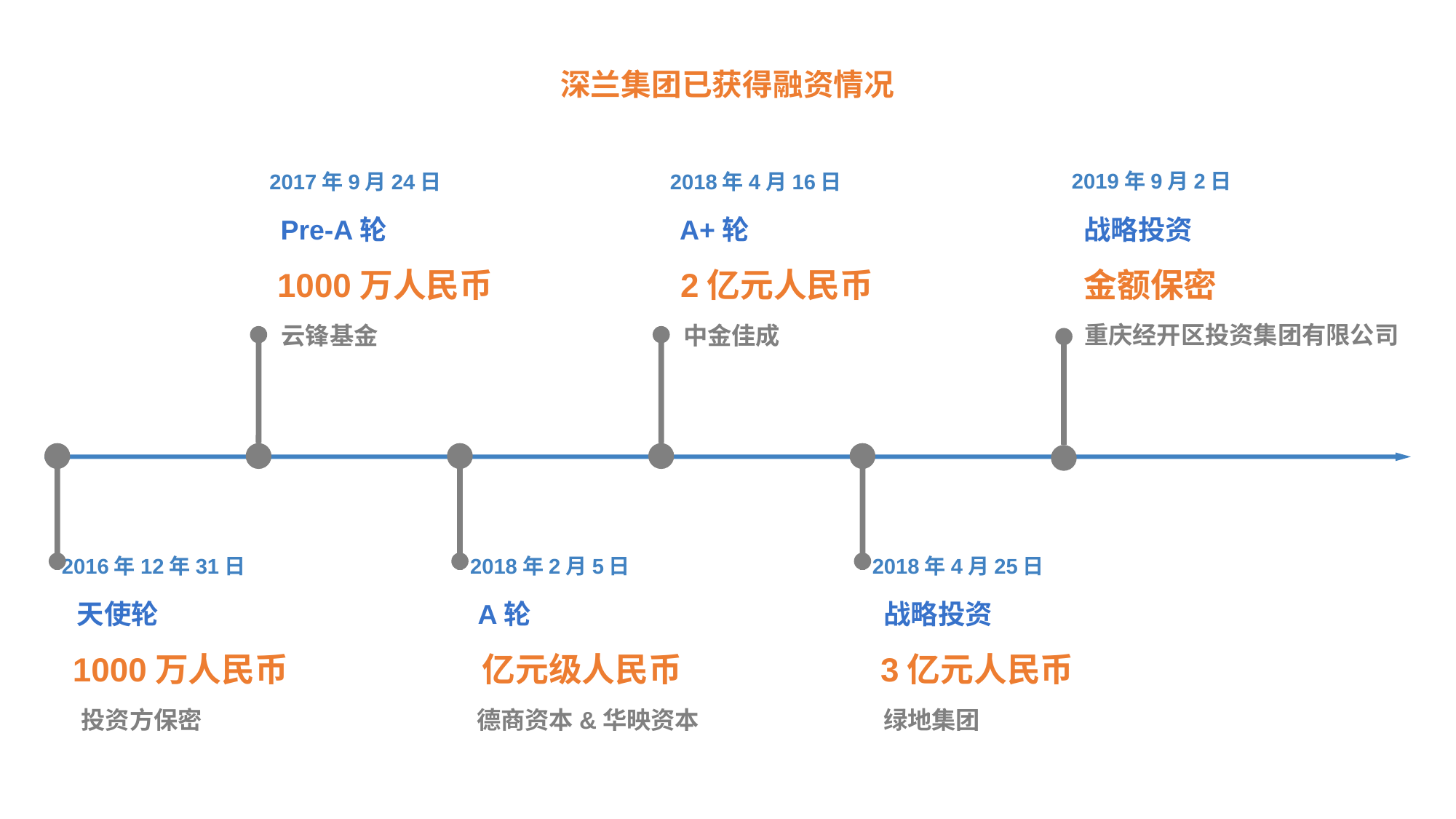

深兰集团已获得融资情况
2019年9月2日
战略投资
金额保密
重庆经开区投资集团有限公司
2017年9月24日
Pre-A轮
1000万人民币
云锋基金
2018年4月16日
A+轮
2亿元人民币
中金佳成

2016年12年31日
天使轮
1000万人民币
2018年2月5日
A轮
亿元级人民币
德商资本&华映资本
2018年4月25日
战略投资
3亿元人民币
绿地集团
投资方保密